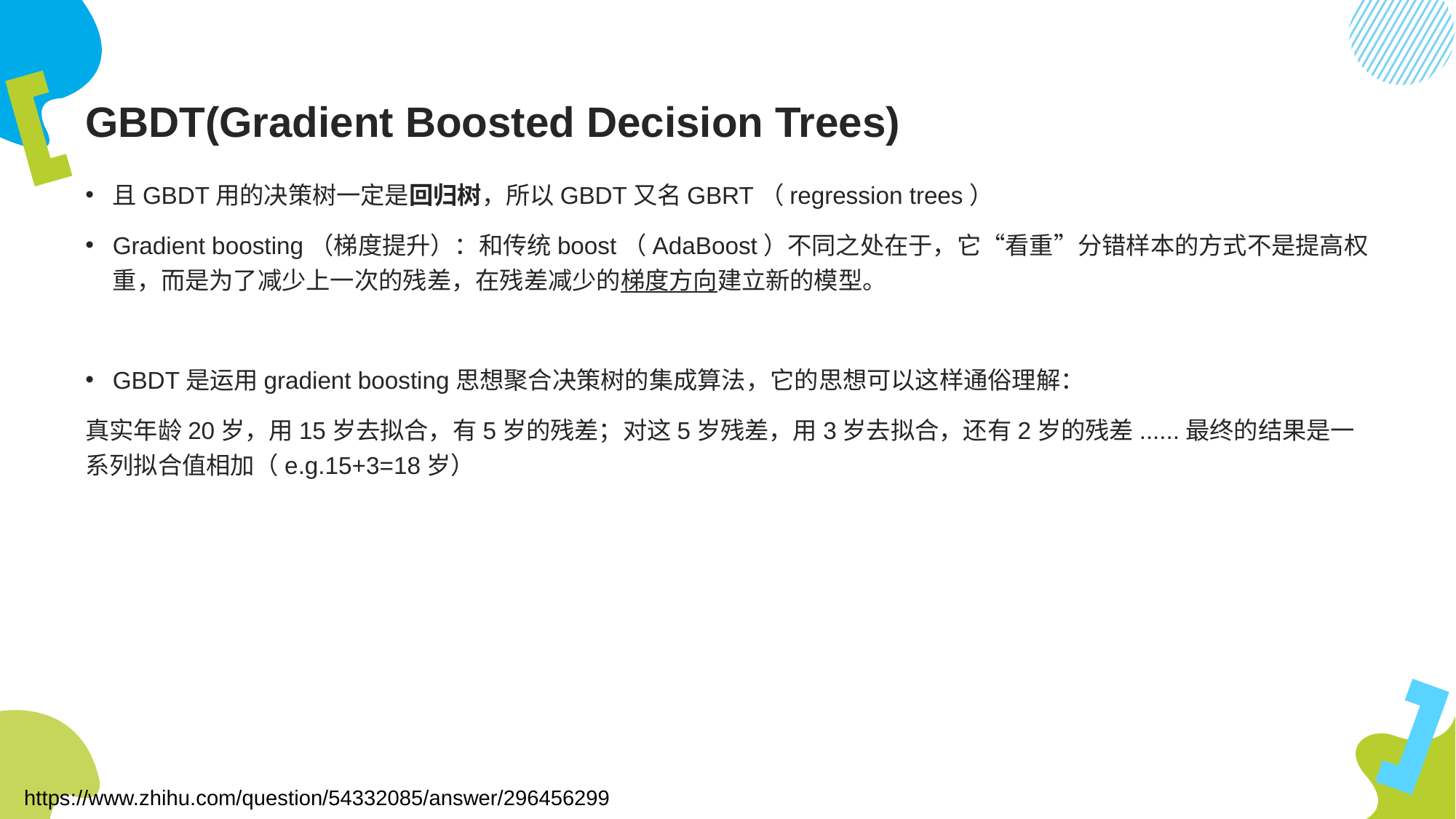

# GBDT(Gradient Boosted Decision Trees)
且GBDT用的决策树一定是回归树，所以GBDT又名GBRT（regression trees）
Gradient boosting（梯度提升）：和传统boost（AdaBoost）不同之处在于，它“看重”分错样本的方式不是提高权重，而是为了减少上一次的残差，在残差减少的梯度方向建立新的模型。

GBDT是运用gradient boosting思想聚合决策树的集成算法，它的思想可以这样通俗理解：
真实年龄20岁，用15岁去拟合，有5岁的残差；对这5岁残差，用3岁去拟合，还有2岁的残差......最终的结果是一系列拟合值相加（e.g.15+3=18岁）

 https://www.zhihu.com/question/54332085/answer/296456299